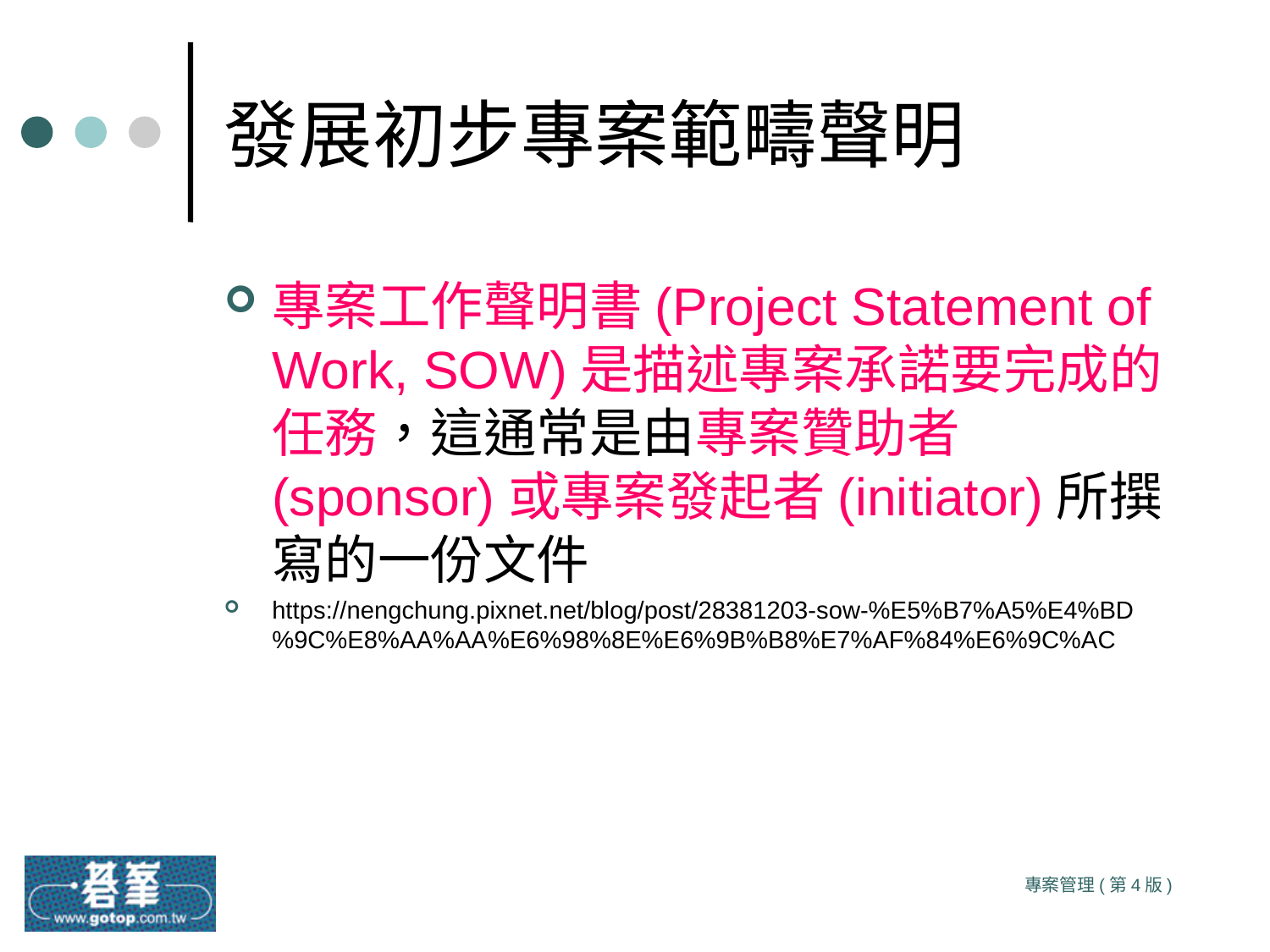

# 發展初步專案範疇聲明
專案工作聲明書(Project Statement of Work, SOW)是描述專案承諾要完成的任務，這通常是由專案贊助者(sponsor)或專案發起者(initiator)所撰寫的一份文件
https://nengchung.pixnet.net/blog/post/28381203-sow-%E5%B7%A5%E4%BD%9C%E8%AA%AA%E6%98%8E%E6%9B%B8%E7%AF%84%E6%9C%AC
專案管理(第4版)